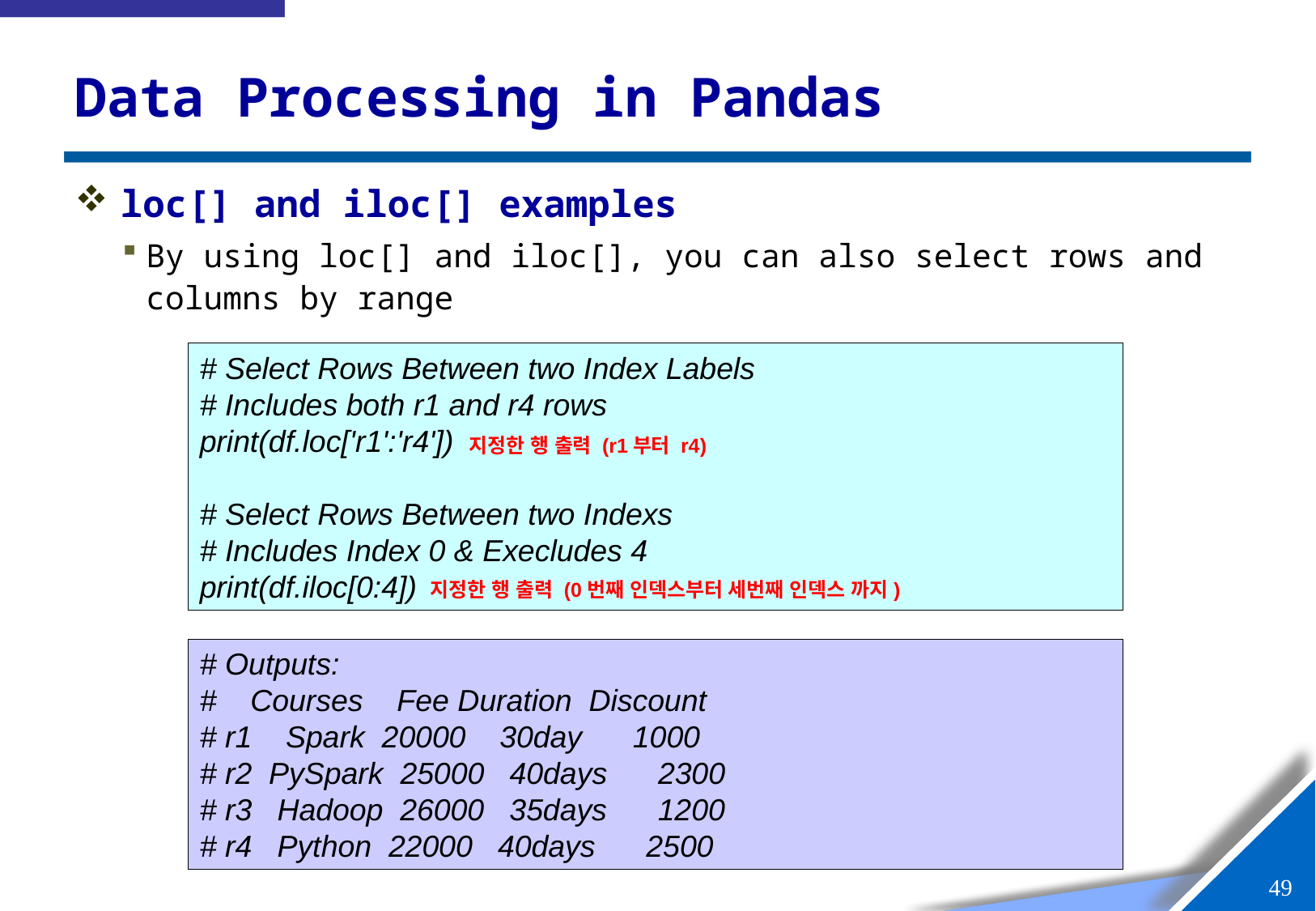

# Data Processing in Pandas
loc[] and iloc[] examples
By using loc[] and iloc[], you can also select rows and columns by range
# Select Rows Between two Index Labels
# Includes both r1 and r4 rows
print(df.loc['r1':'r4'])

# Select Rows Between two Indexs
# Includes Index 0 & Execludes 4
print(df.iloc[0:4])
지정한 행 출력 (r1부터 r4)
지정한 행 출력 (0번째 인덱스부터 세번째 인덱스 까지)
# Outputs:
#    Courses    Fee Duration  Discount
# r1    Spark  20000    30day      1000
# r2  PySpark  25000   40days      2300
# r3   Hadoop  26000   35days      1200
# r4   Python  22000   40days      2500
49